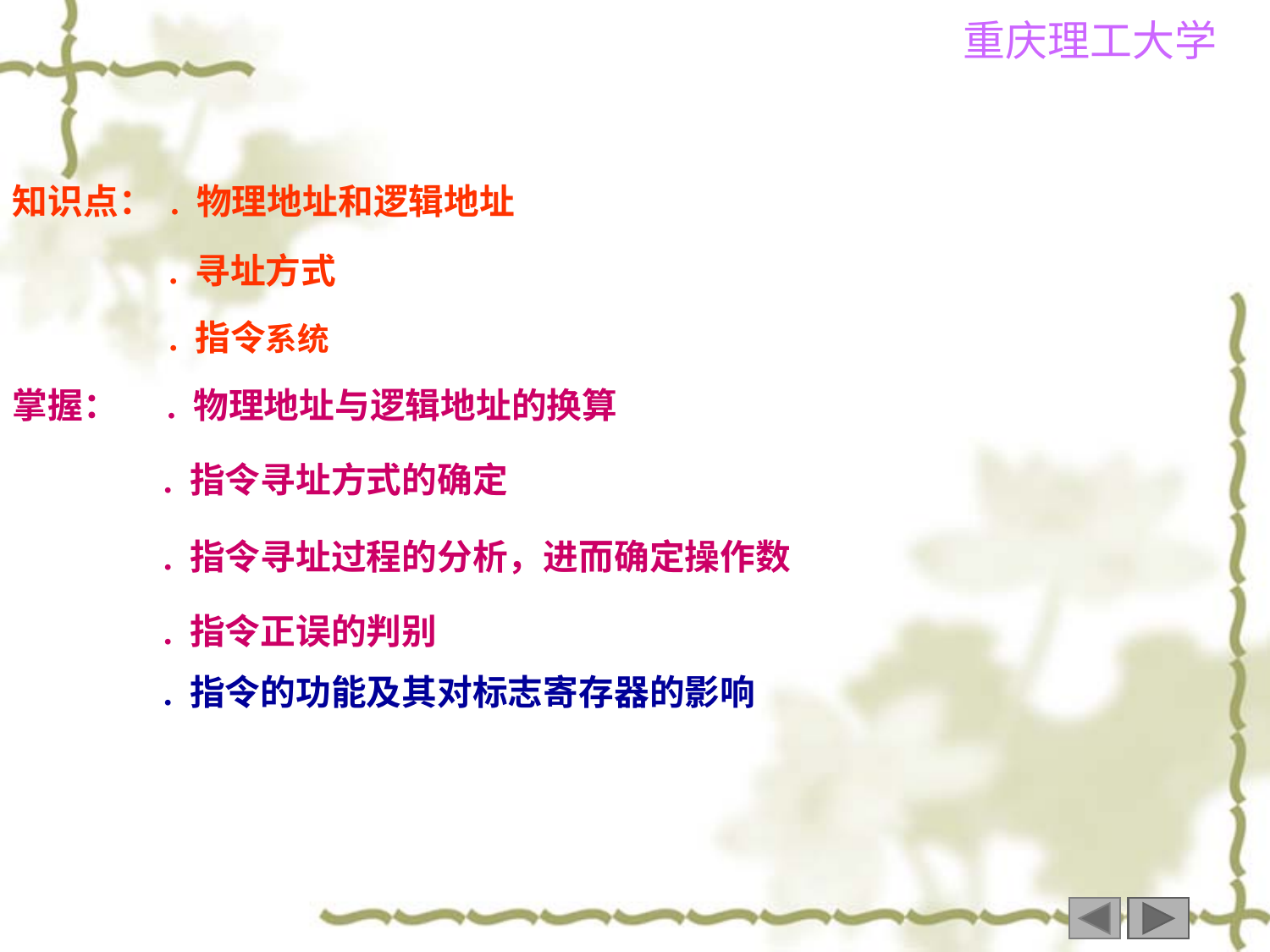

知识点： . 物理地址和逻辑地址

                 . 寻址方式

                 . 指令系统

掌握：     . 物理地址与逻辑地址的换算

                 . 指令寻址方式的确定

                 . 指令寻址过程的分析，进而确定操作数

                 . 指令正误的判别

                 . 指令的功能及其对标志寄存器的影响